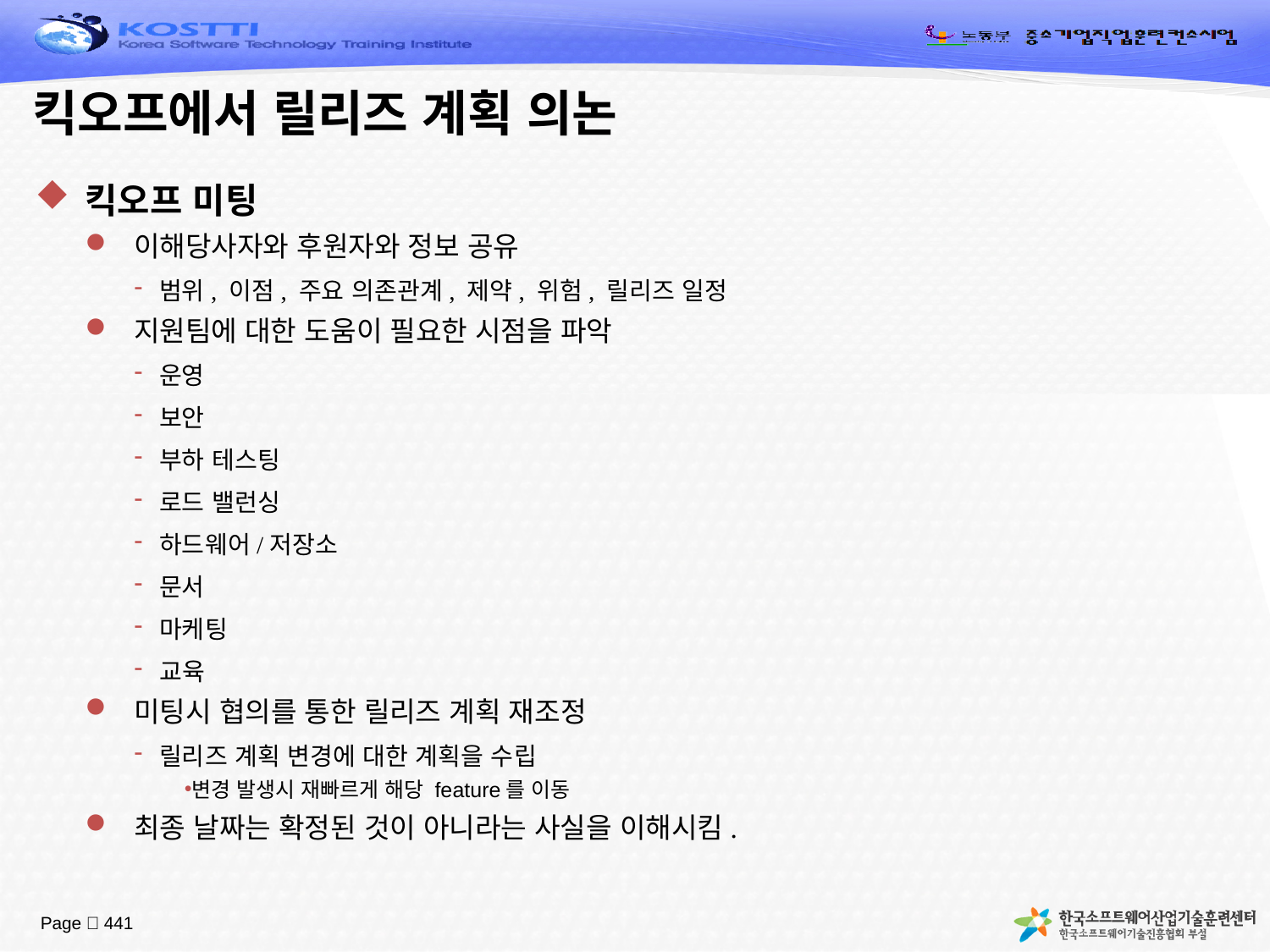

# 킥오프에서 릴리즈 계획 의논
킥오프 미팅
이해당사자와 후원자와 정보 공유
범위, 이점, 주요 의존관계, 제약, 위험, 릴리즈 일정
지원팀에 대한 도움이 필요한 시점을 파악
운영
보안
부하 테스팅
로드 밸런싱
하드웨어/저장소
문서
마케팅
교육
미팅시 협의를 통한 릴리즈 계획 재조정
릴리즈 계획 변경에 대한 계획을 수립
변경 발생시 재빠르게 해당 feature를 이동
최종 날짜는 확정된 것이 아니라는 사실을 이해시킴.